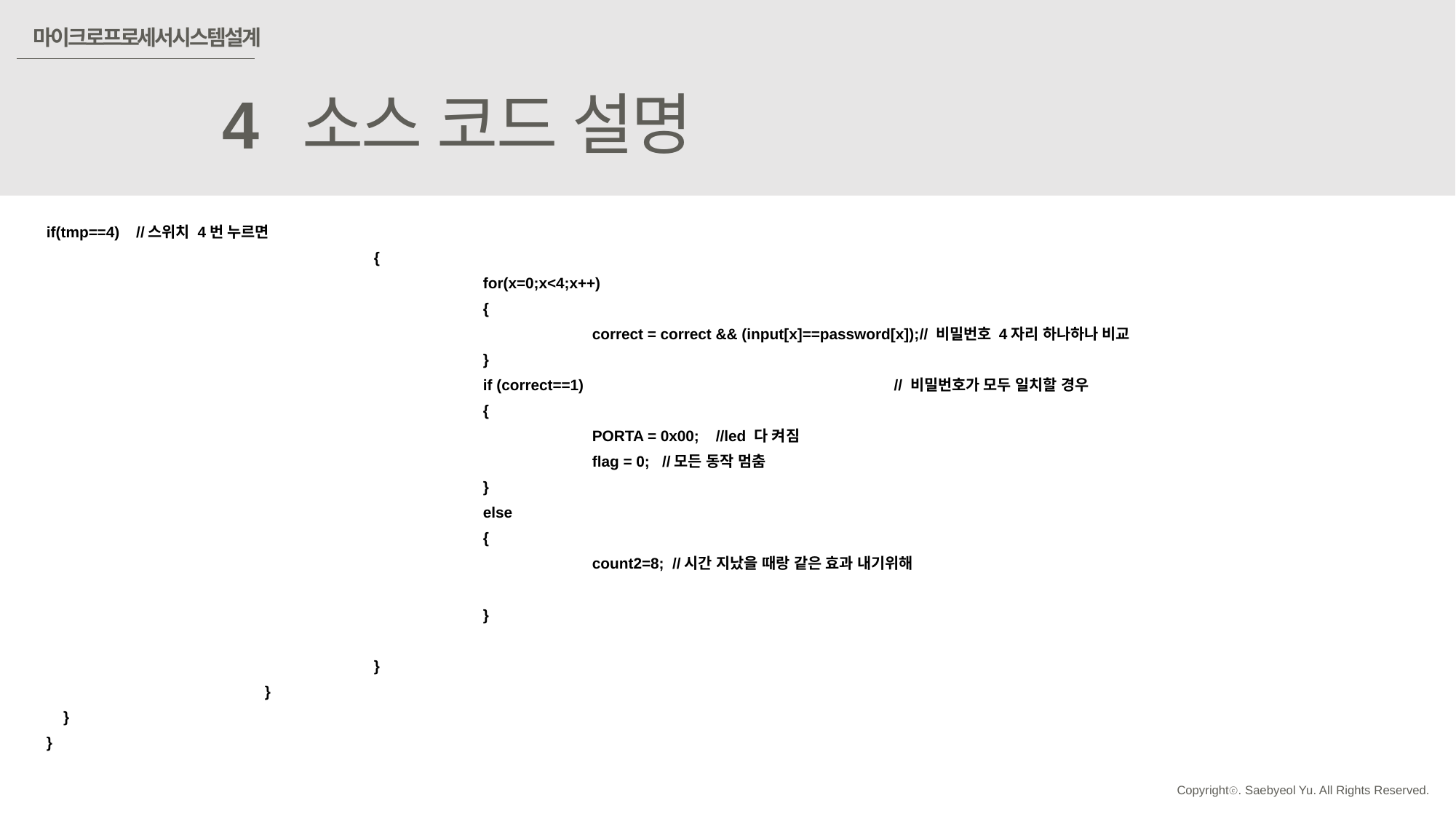

마이크로프로세서시스템설계
4
소스 코드 설명
if(tmp==4)    //스위치 4번 누르면
			{
				for(x=0;x<4;x++)
				{
					correct = correct && (input[x]==password[x]);	// 비밀번호 4자리 하나하나 비교
				}
				if (correct==1)			                    // 비밀번호가 모두 일치할 경우
				{
					PORTA = 0x00;    //led 다 켜짐
					flag = 0;   //모든 동작 멈춤
				}
				else
				{
					count2=8;  //시간 지났을 때랑 같은 효과 내기위해

				}

			}
		}
    }
}